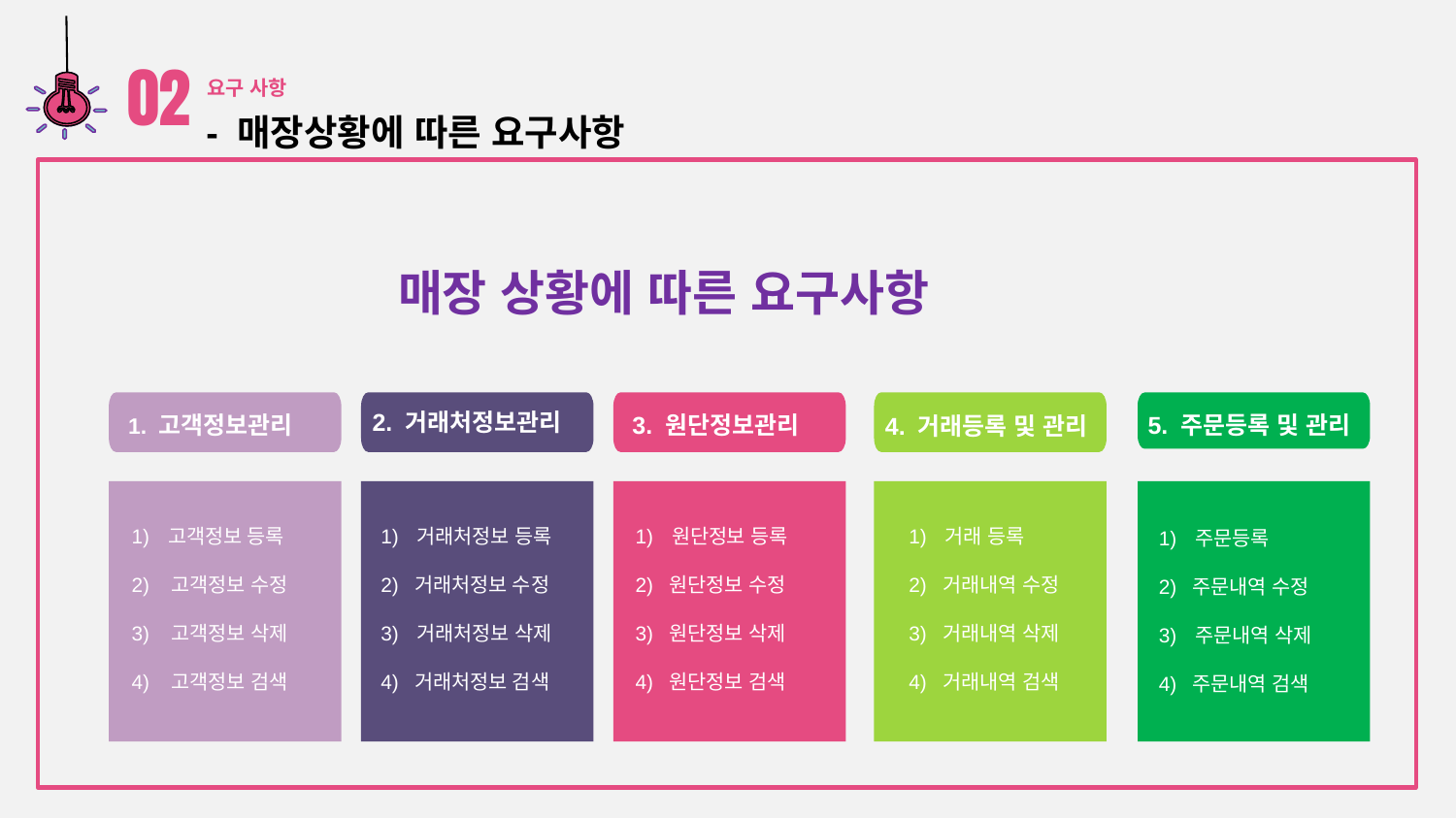

02
요구 사항
 - 매장상황에 따른 요구사항

 매장 상황에 따른 요구사항

2. 거래처정보관리
5. 주문등록 및 관리
1. 고객정보관리
3. 원단정보관리
4. 거래등록 및 관리

거래 등록

2)  거래내역 수정

3)  거래내역 삭제

4)  거래내역 검색
원단정보 등록

2)  원단정보 수정

3)  원단정보 삭제

4)  원단정보 검색
고객정보 등록

2)   고객정보 수정

3)   고객정보 삭제

4)   고객정보 검색
거래처정보 등록

2)  거래처정보 수정

거래처정보 삭제

4)  거래처정보 검색
주문등록

2)  주문내역 수정

주문내역 삭제

4)  주문내역 검색